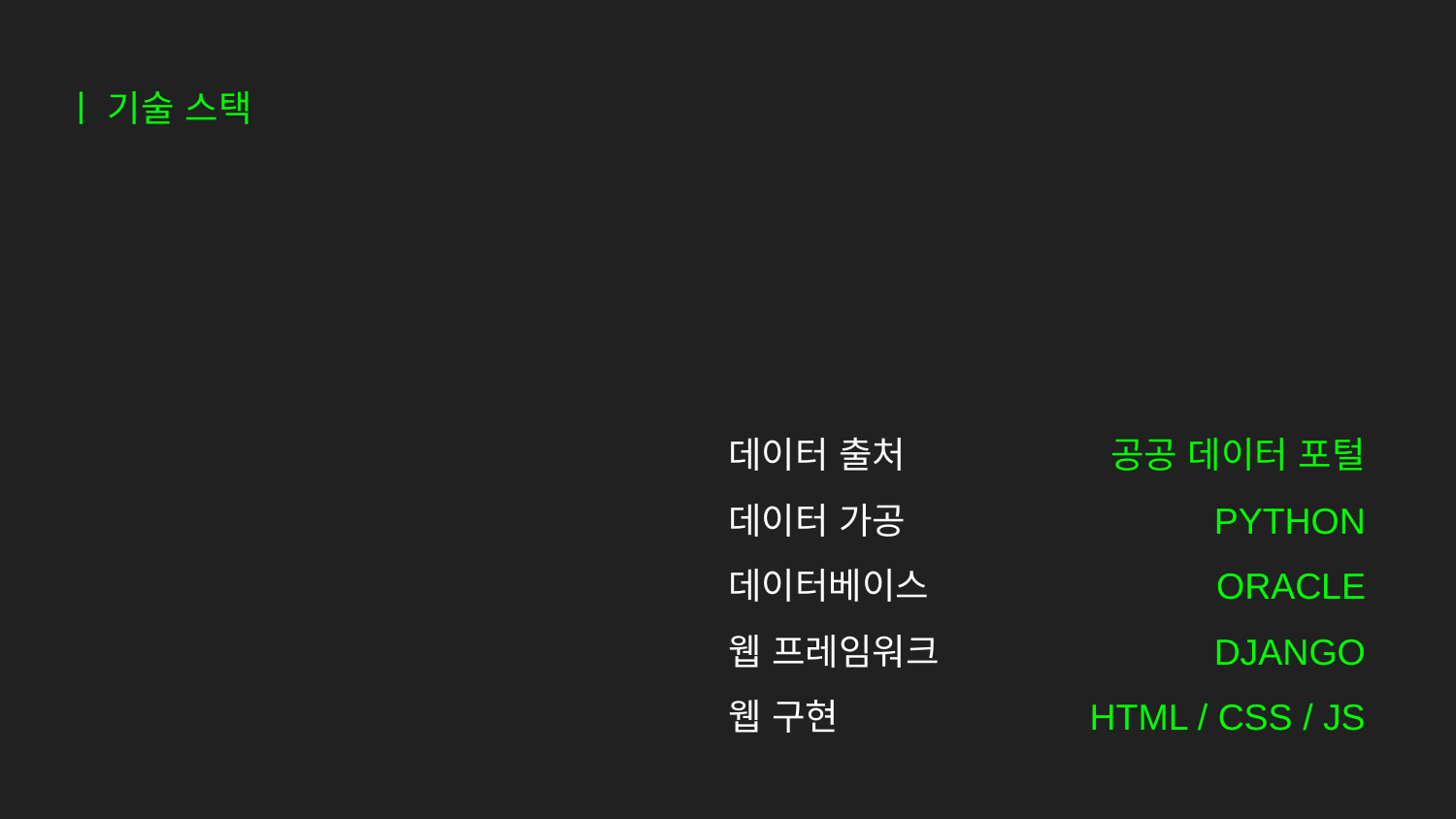

ㅣ 기술 스택
데이터 출처
데이터 가공
데이터베이스
웹 프레임워크
웹 구현
공공 데이터 포털
PYTHON
ORACLE
DJANGO
HTML / CSS / JS